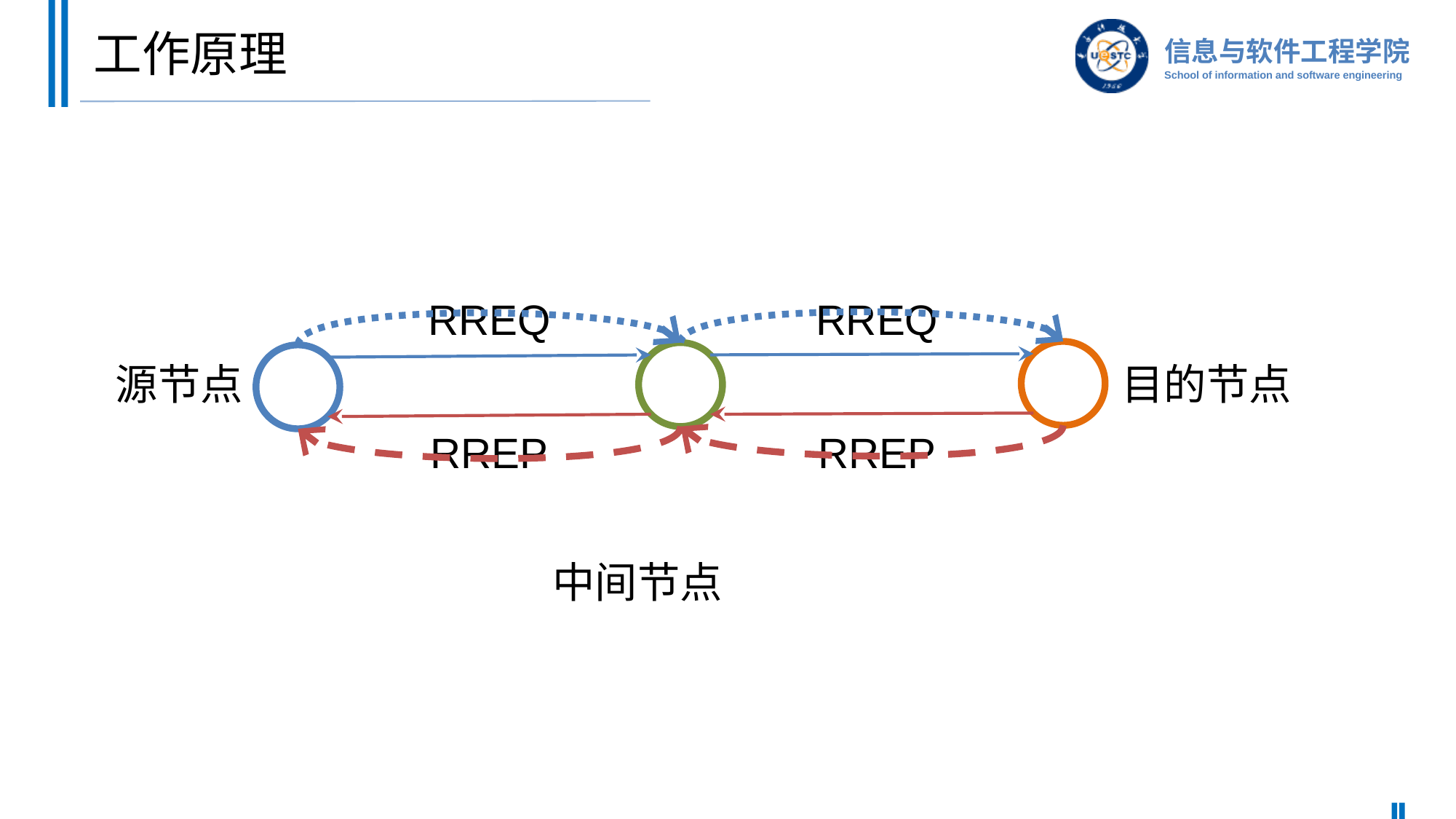

# 工作原理
RREQ
RREQ

源节点
目的节点
RREP
RREP
中间节点